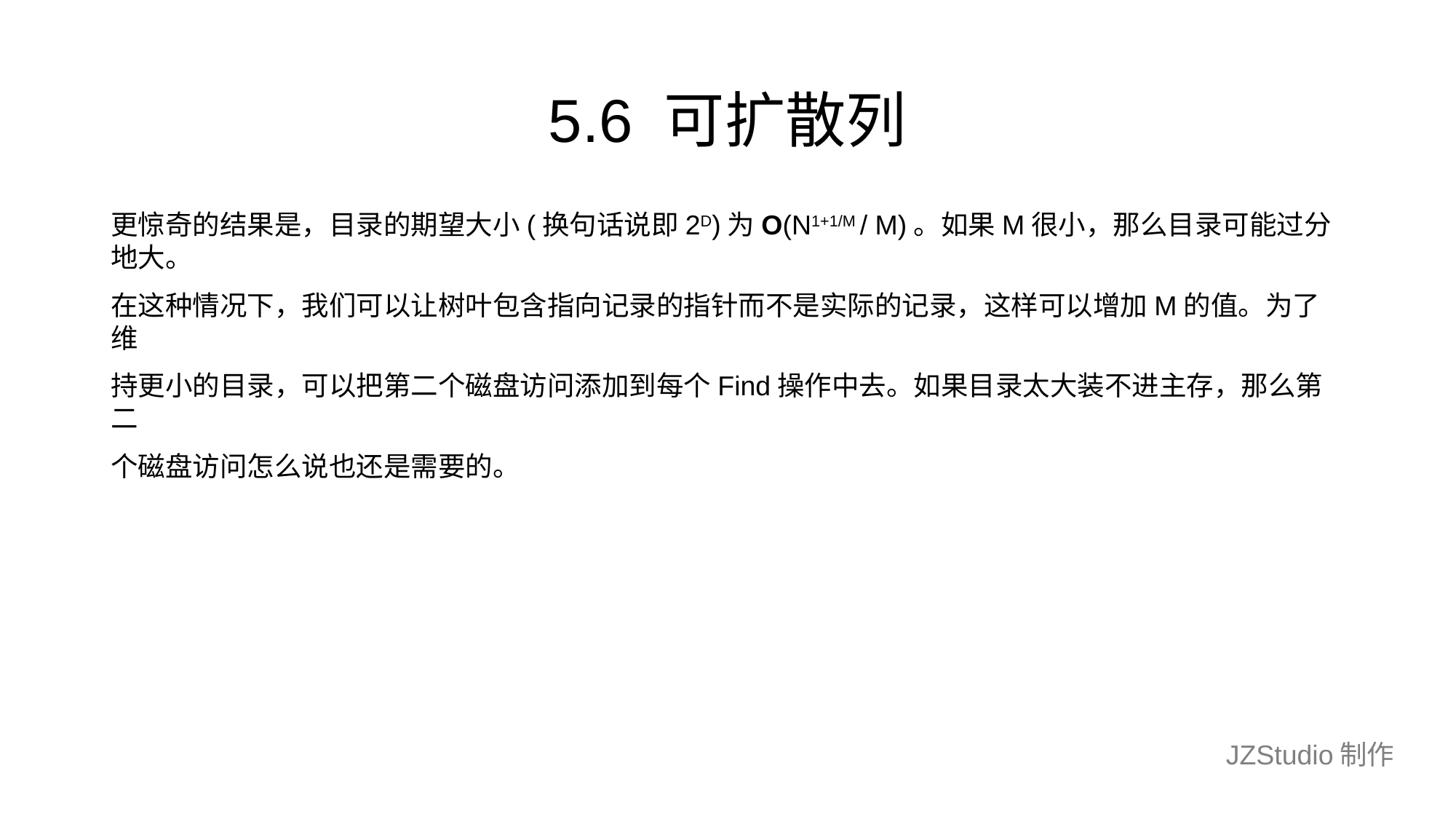

# 5.6 可扩散列
更惊奇的结果是，目录的期望大小(换句话说即2D)为O(N1+1/M / M)。如果M很小，那么目录可能过分地大。
在这种情况下，我们可以让树叶包含指向记录的指针而不是实际的记录，这样可以增加M的值。为了维
持更小的目录，可以把第二个磁盘访问添加到每个Find操作中去。如果目录太大装不进主存，那么第二
个磁盘访问怎么说也还是需要的。